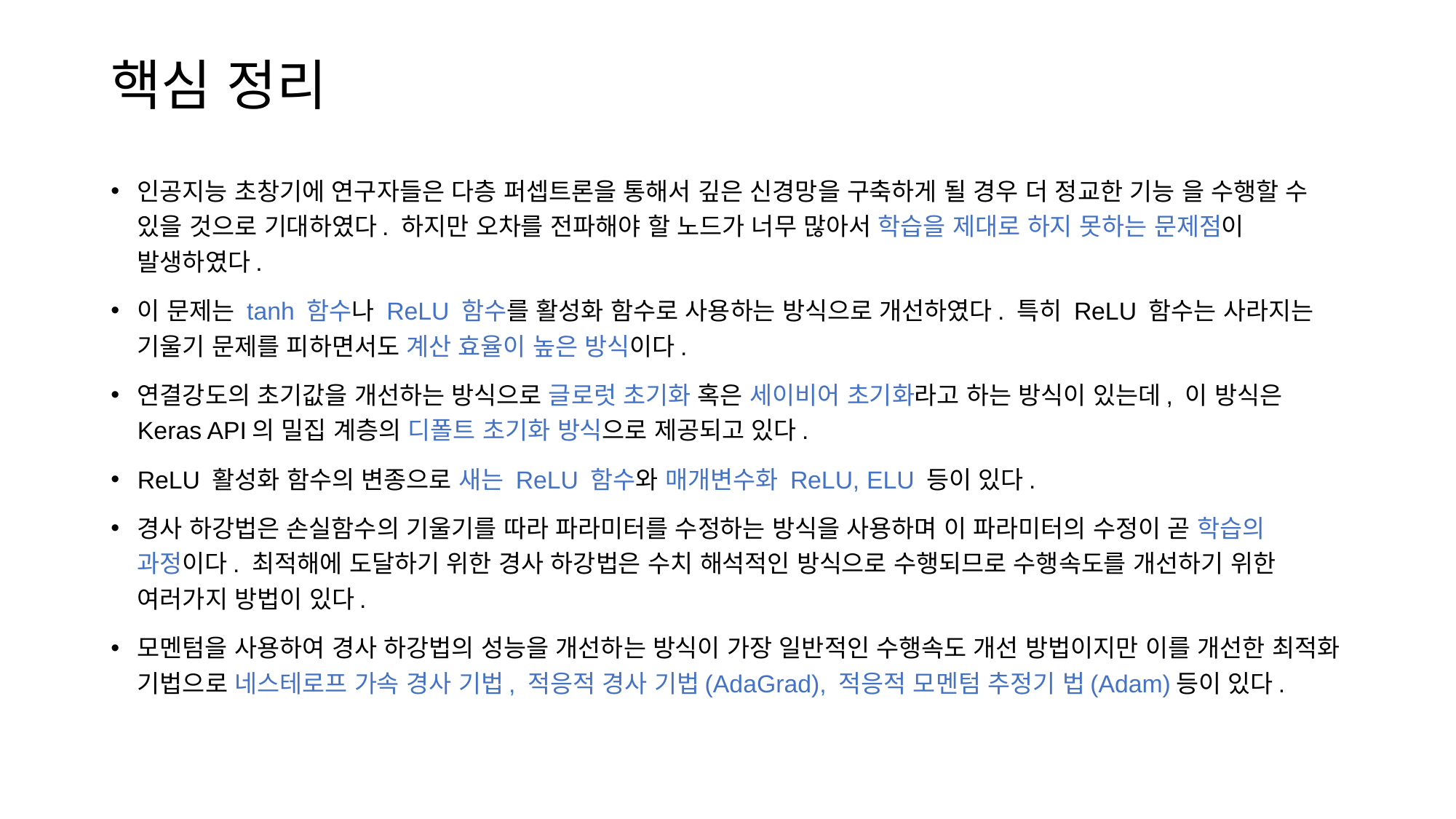

# 핵심 정리
인공지능 초창기에 연구자들은 다층 퍼셉트론을 통해서 깊은 신경망을 구축하게 될 경우 더 정교한 기능 을 수행할 수 있을 것으로 기대하였다. 하지만 오차를 전파해야 할 노드가 너무 많아서 학습을 제대로 하지 못하는 문제점이 발생하였다.
이 문제는 tanh 함수나 ReLU 함수를 활성화 함수로 사용하는 방식으로 개선하였다. 특히 ReLU 함수는 사라지는 기울기 문제를 피하면서도 계산 효율이 높은 방식이다.
연결강도의 초기값을 개선하는 방식으로 글로럿 초기화 혹은 세이비어 초기화라고 하는 방식이 있는데, 이 방식은 Keras API의 밀집 계층의 디폴트 초기화 방식으로 제공되고 있다.
ReLU 활성화 함수의 변종으로 새는 ReLU 함수와 매개변수화 ReLU, ELU 등이 있다.
경사 하강법은 손실함수의 기울기를 따라 파라미터를 수정하는 방식을 사용하며 이 파라미터의 수정이 곧 학습의 과정이다. 최적해에 도달하기 위한 경사 하강법은 수치 해석적인 방식으로 수행되므로 수행속도를 개선하기 위한 여러가지 방법이 있다.
모멘텀을 사용하여 경사 하강법의 성능을 개선하는 방식이 가장 일반적인 수행속도 개선 방법이지만 이를 개선한 최적화 기법으로 네스테로프 가속 경사 기법, 적응적 경사 기법(AdaGrad), 적응적 모멘텀 추정기 법(Adam)등이 있다.